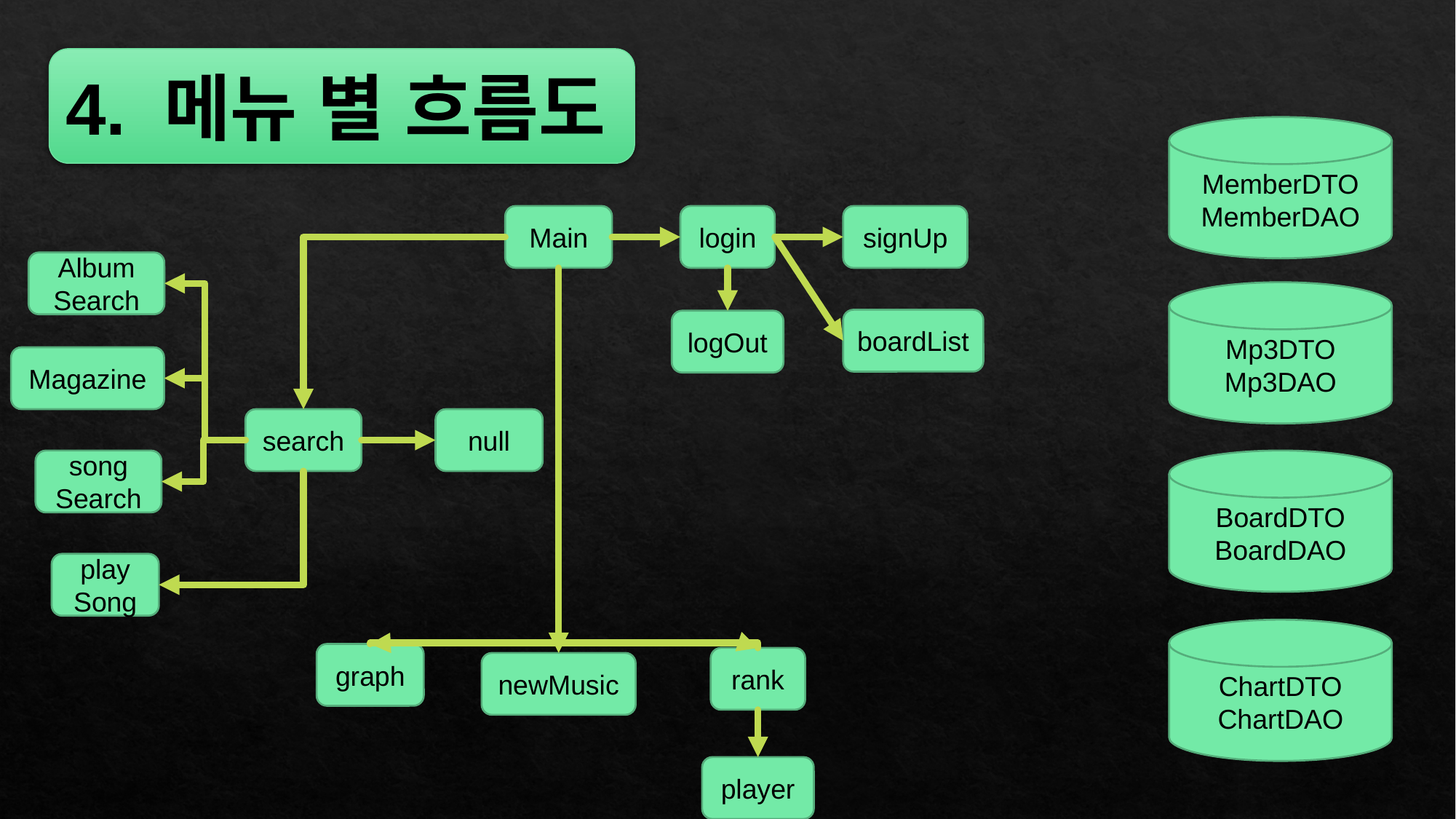

4. 메뉴 별 흐름도
MemberDTO
MemberDAO
Main
login
signUp
Album
Search
Mp3DTO
Mp3DAO
boardList
logOut
Magazine
null
search
song
Search
BoardDTO
BoardDAO
play
Song
ChartDTO
ChartDAO
graph
rank
newMusic
player